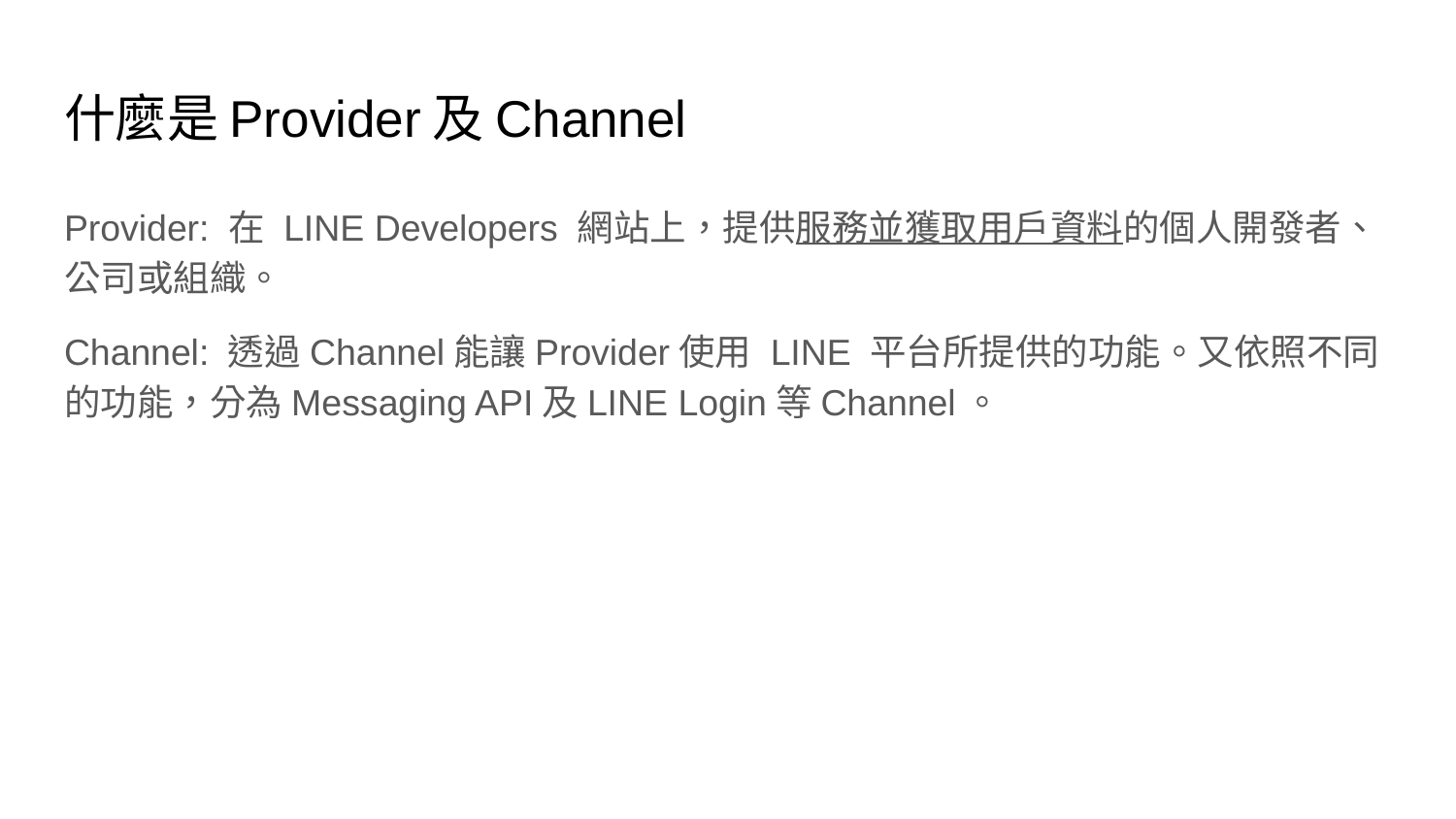

# 什麼是Provider及Channel
Provider: 在 LINE Developers 網站上，提供服務並獲取用戶資料的個人開發者、公司或組織。
Channel: 透過Channel能讓Provider使用 LINE 平台所提供的功能。又依照不同的功能，分為Messaging API及LINE Login等Channel。